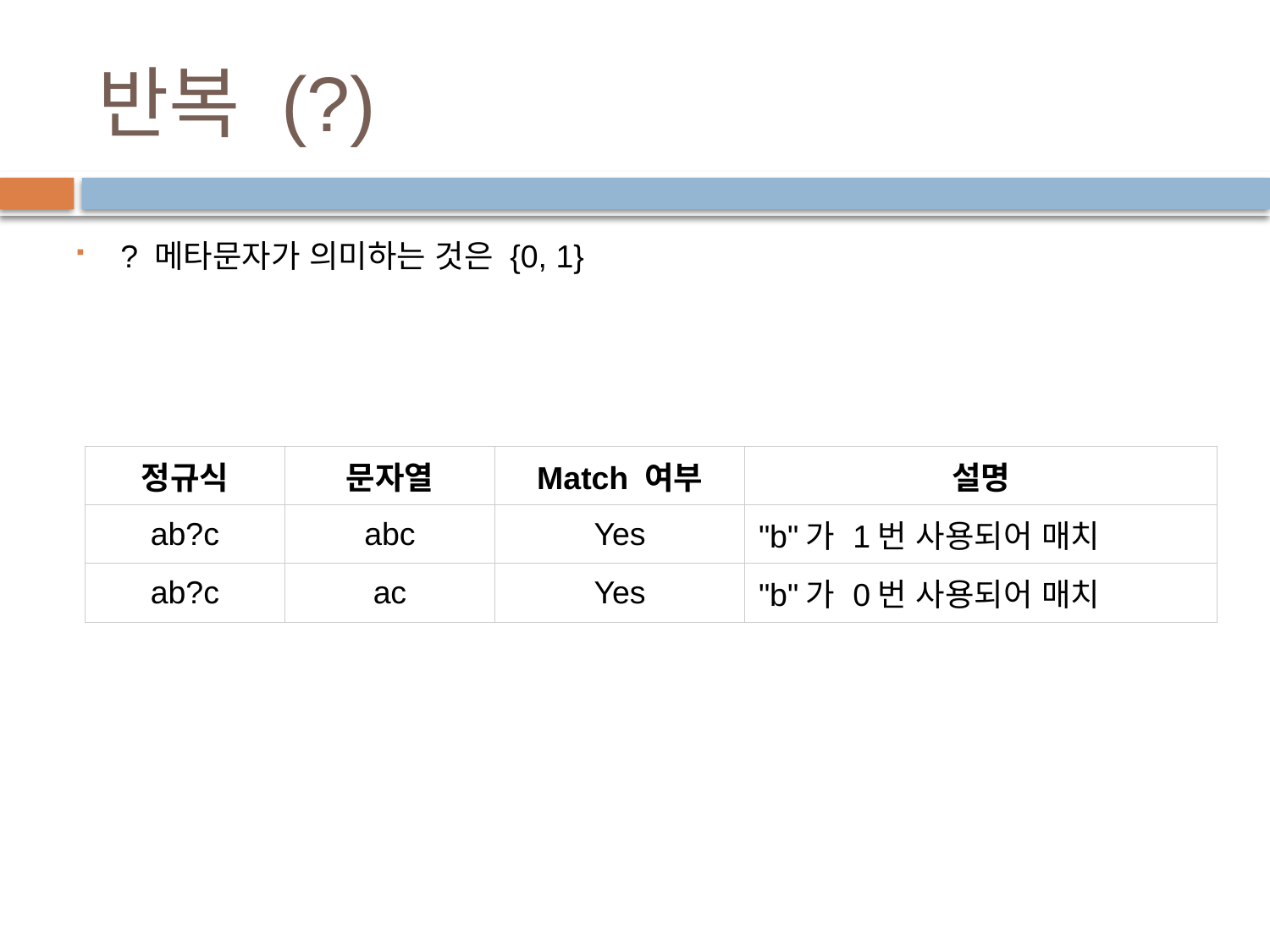

# 반복 (?)
? 메타문자가 의미하는 것은 {0, 1}
| 정규식 | 문자열 | Match 여부 | 설명 |
| --- | --- | --- | --- |
| ab?c | abc | Yes | "b"가 1번 사용되어 매치 |
| ab?c | ac | Yes | "b"가 0번 사용되어 매치 |